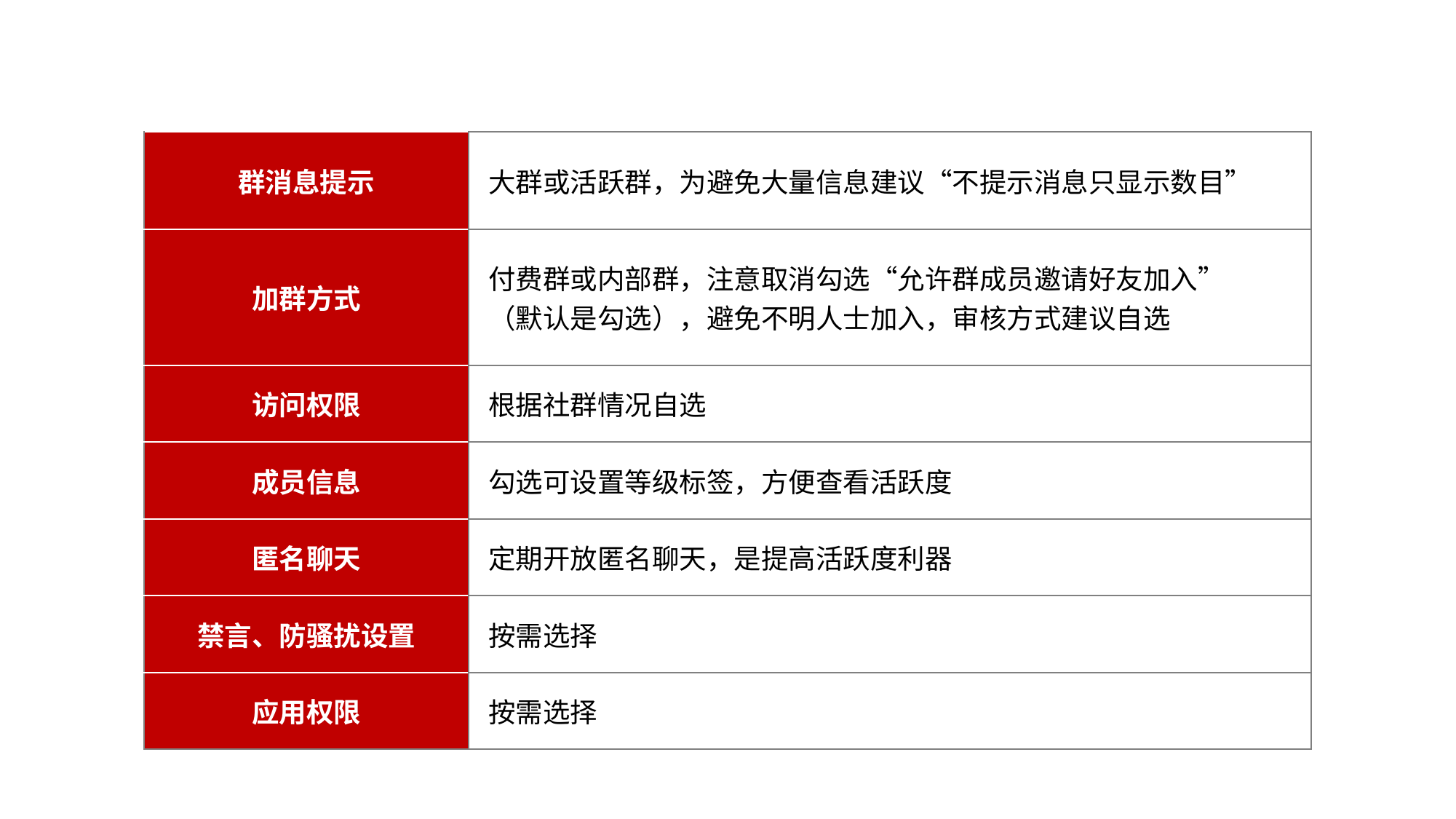

| 群消息提示 | 大群或活跃群，为避免大量信息建议“不提示消息只显示数目” |
| --- | --- |
| 加群方式 | 付费群或内部群，注意取消勾选“允许群成员邀请好友加入” （默认是勾选），避免不明人士加入，审核方式建议自选 |
| 访问权限 | 根据社群情况自选 |
| 成员信息 | 勾选可设置等级标签，方便查看活跃度 |
| 匿名聊天 | 定期开放匿名聊天，是提高活跃度利器 |
| 禁言、防骚扰设置 | 按需选择 |
| 应用权限 | 按需选择 |